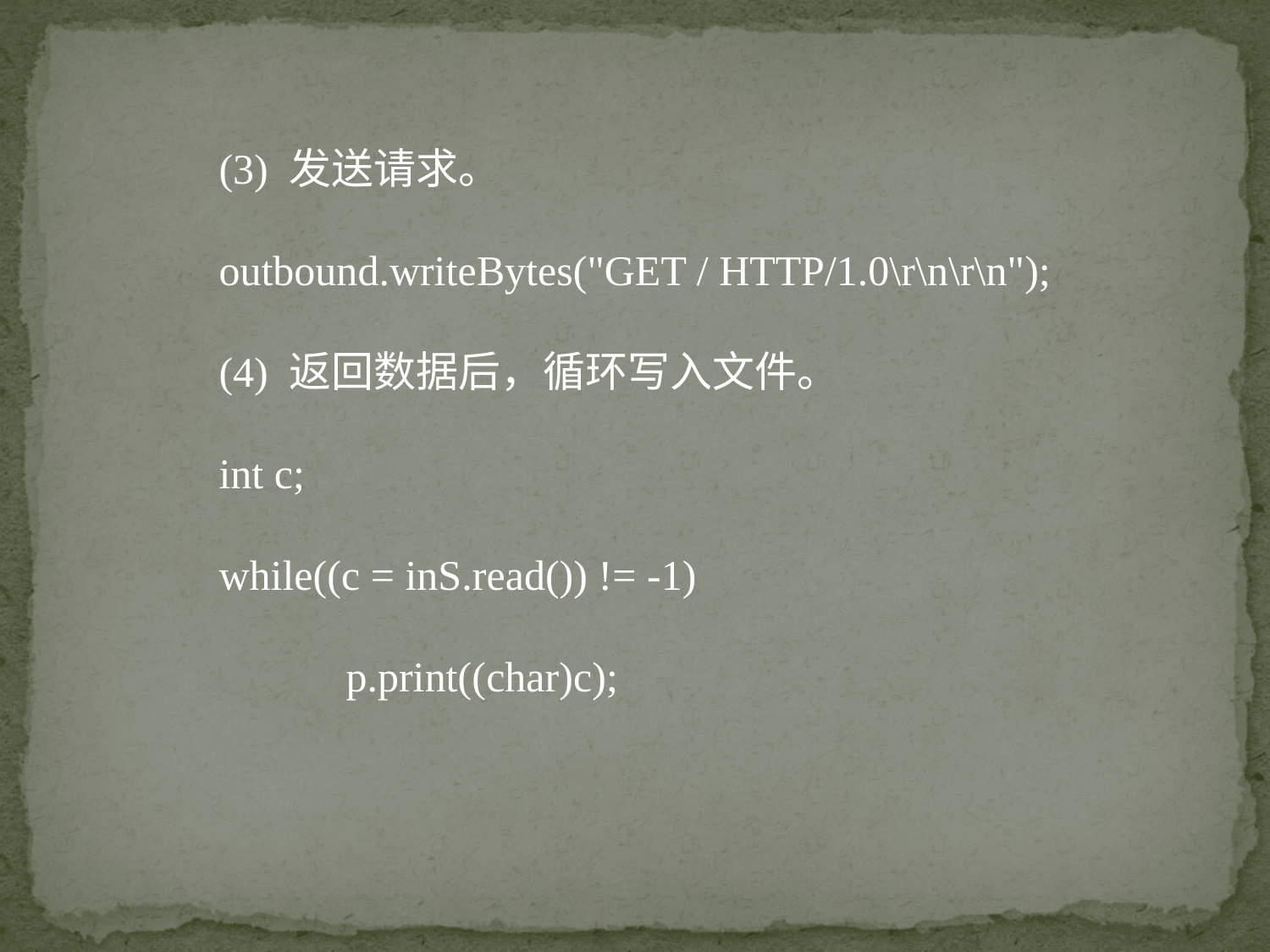

(3) 发送请求。
outbound.writeBytes("GET / HTTP/1.0\r\n\r\n");
(4) 返回数据后，循环写入文件。
int c;
while((c = inS.read()) != -1)
	p.print((char)c);